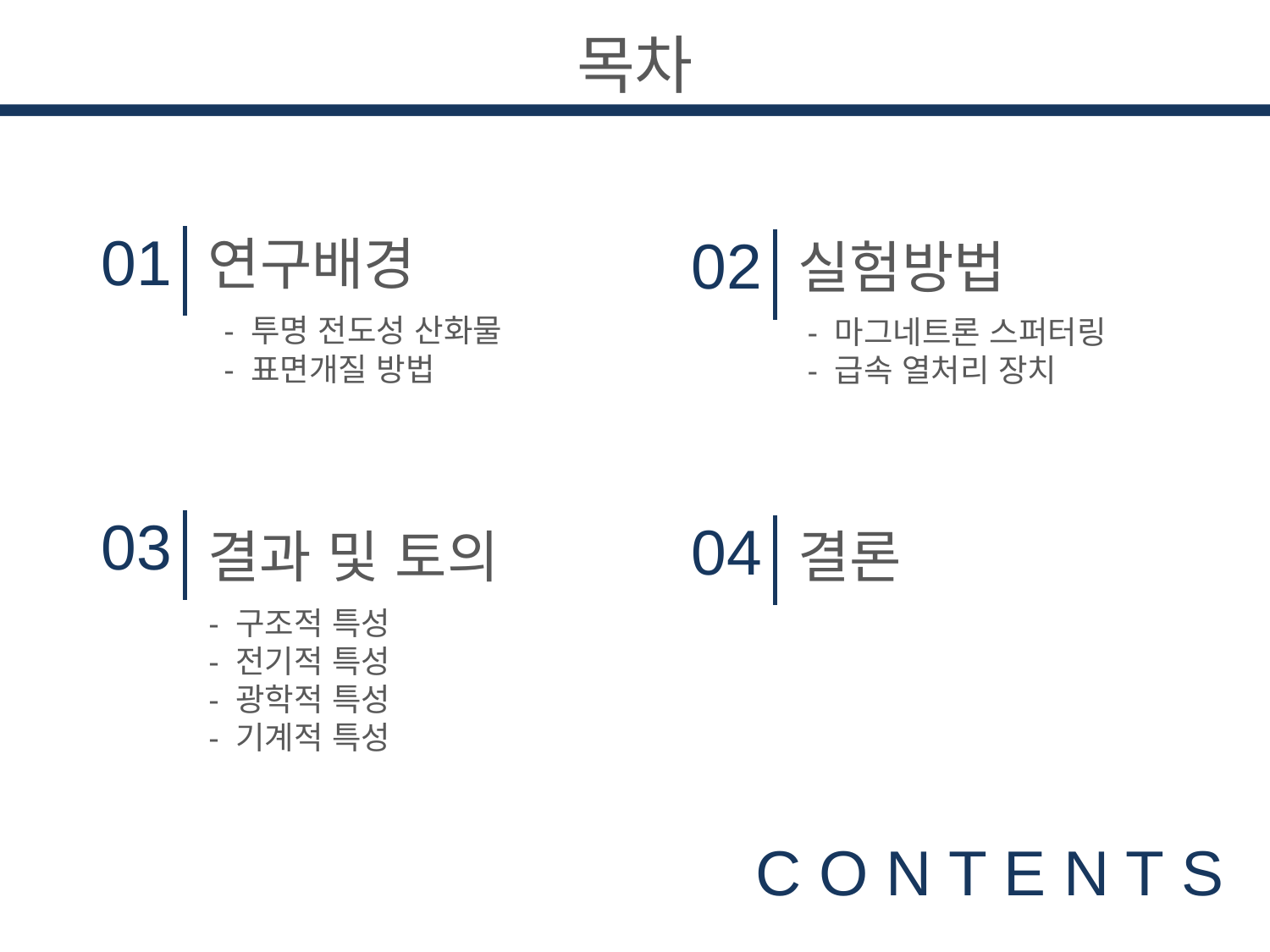

목차

01
02
연구배경
실험방법
- 투명 전도성 산화물
- 표면개질 방법
- 마그네트론 스퍼터링
- 급속 열처리 장치
03
04
결과 및 토의
결론
- 구조적 특성
- 전기적 특성
- 광학적 특성
- 기계적 특성
C O N T E N T S